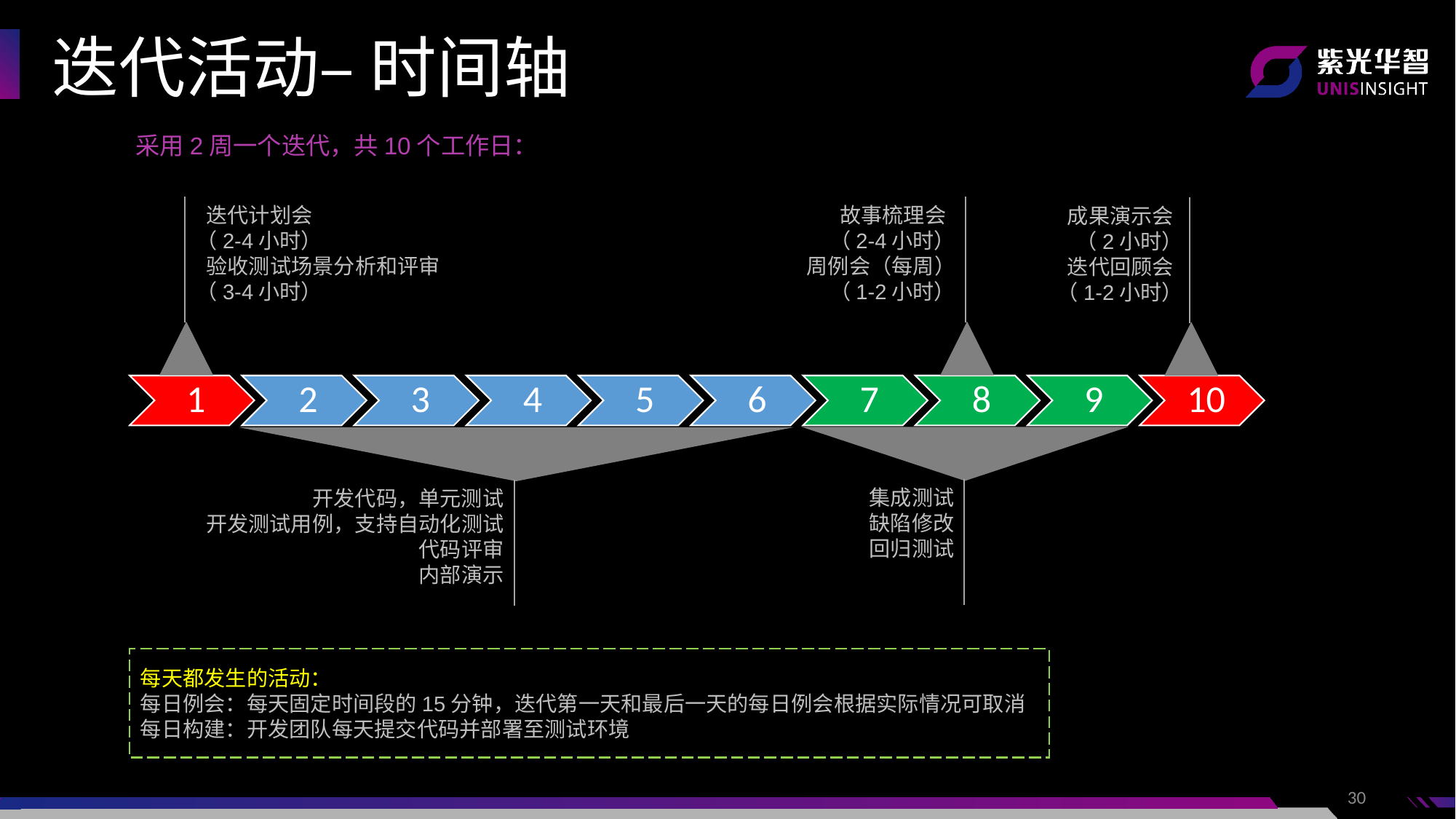

迭代活动– 时间轴
采用2周一个迭代，共10个工作日：
 迭代计划会
（2-4小时）
 验收测试场景分析和评审
（3-4小时）

故事梳理会
（2-4小时）
周例会（每周）
（1-2小时）
成果演示会
（2小时）
迭代回顾会
（1-2小时）

1
2
3
4
5
6
7
8
9
10

集成测试
缺陷修改
回归测试
开发代码，单元测试
开发测试用例，支持自动化测试
代码评审
内部演示
每天都发生的活动：
每日例会：每天固定时间段的15分钟，迭代第一天和最后一天的每日例会根据实际情况可取消
每日构建：开发团队每天提交代码并部署至测试环境